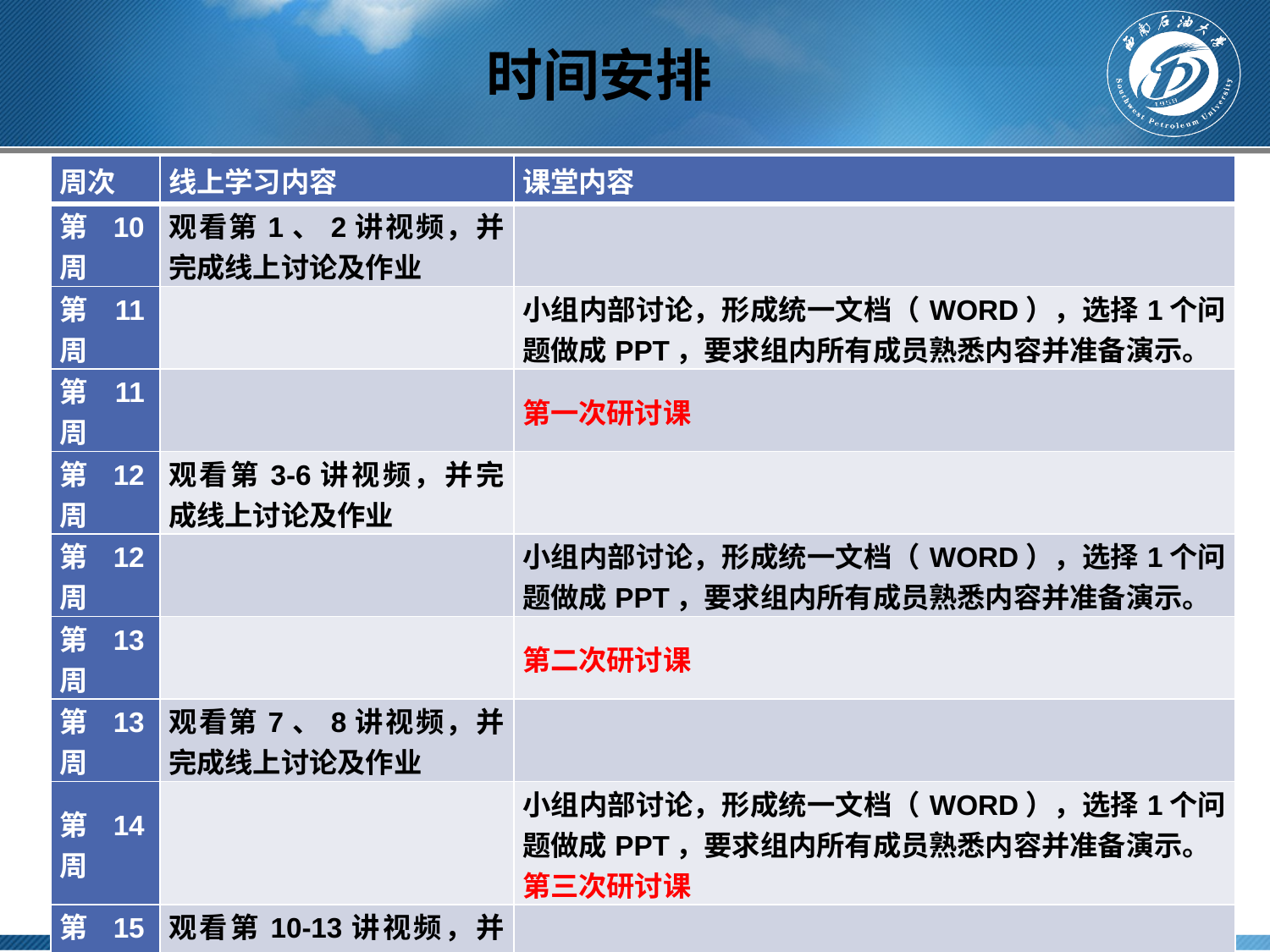

# 时间安排
| 周次 | 线上学习内容 | 课堂内容 |
| --- | --- | --- |
| 第10周 | 观看第1、2讲视频，并完成线上讨论及作业 |  |
| 第11周 |  | 小组内部讨论，形成统一文档（WORD），选择1个问题做成PPT，要求组内所有成员熟悉内容并准备演示。 |
| 第11周 |  | 第一次研讨课 |
| 第12周 | 观看第3-6讲视频，并完成线上讨论及作业 |  |
| 第12周 |  | 小组内部讨论，形成统一文档（WORD），选择1个问题做成PPT，要求组内所有成员熟悉内容并准备演示。 |
| 第13周 |  | 第二次研讨课 |
| 第13周 | 观看第7、8讲视频，并完成线上讨论及作业 |  |
| 第14周 |  | 小组内部讨论，形成统一文档（WORD），选择1个问题做成PPT，要求组内所有成员熟悉内容并准备演示。 第三次研讨课 |
| 第15周 | 观看第10-13讲视频，并完成线上讨论及作业 |  |
| 第16周 |  | 小组内部讨论，形成统一文档（WORD），选择1个问题做成PPT，要求组内所有成员熟悉内容并准备演示。 第四次研讨课 |